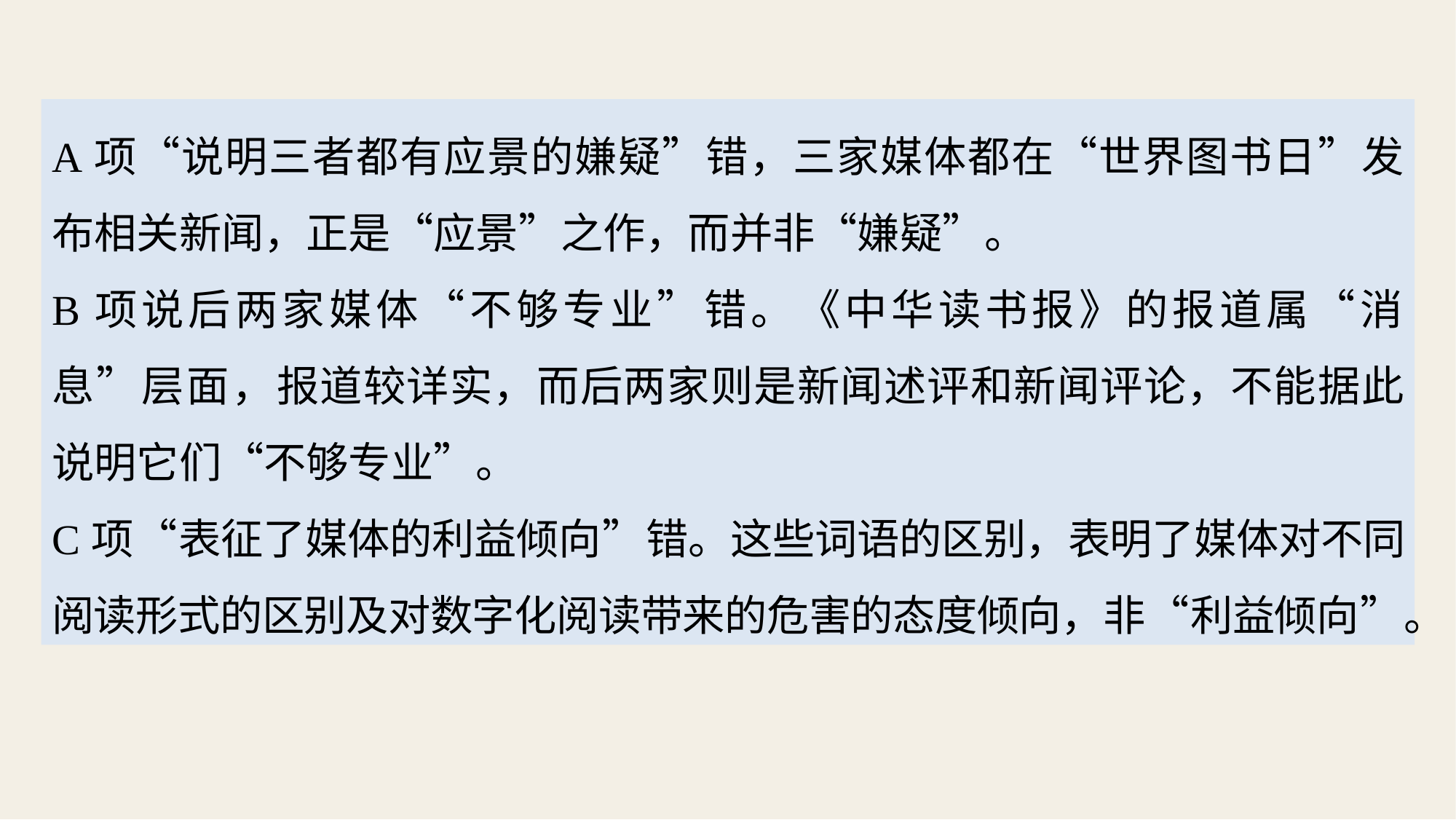

A项“说明三者都有应景的嫌疑”错，三家媒体都在“世界图书日”发布相关新闻，正是“应景”之作，而并非“嫌疑”。
B项说后两家媒体“不够专业”错。《中华读书报》的报道属“消息”层面，报道较详实，而后两家则是新闻述评和新闻评论，不能据此说明它们“不够专业”。
C项“表征了媒体的利益倾向”错。这些词语的区别，表明了媒体对不同阅读形式的区别及对数字化阅读带来的危害的态度倾向，非“利益倾向”。